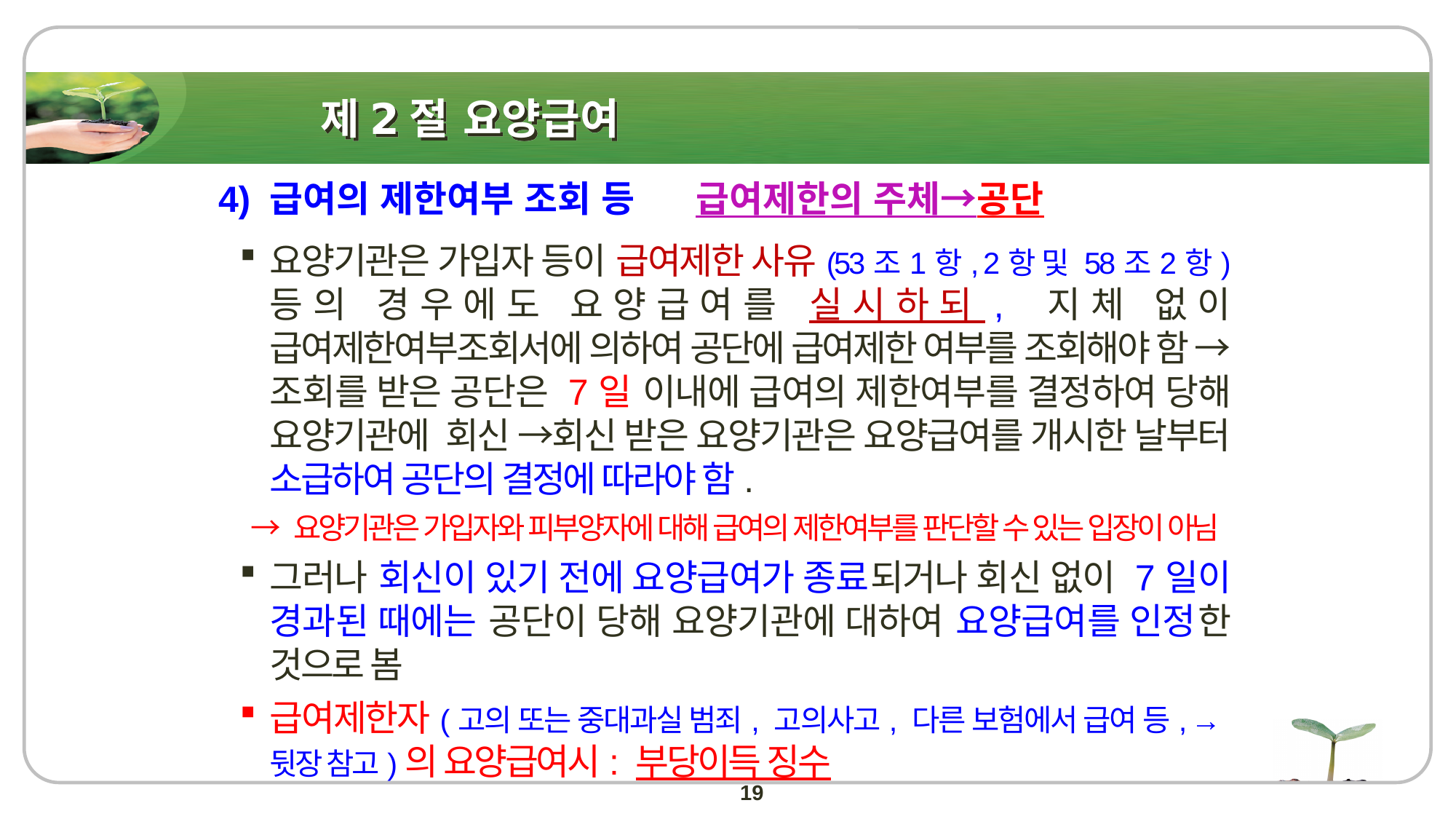

# 제2절 요양급여
4) 급여의 제한여부 조회 등      급여제한의 주체→공단
요양기관은 가입자 등이 급여제한 사유(53조1항, 2항 및 58조2항) 등의 경우에도 요양급여를 실시하되, 지체 없이 급여제한여부조회서에 의하여 공단에 급여제한 여부를 조회해야 함 →조회를 받은 공단은 7일 이내에 급여의 제한여부를 결정하여 당해 요양기관에  회신 →회신 받은 요양기관은 요양급여를 개시한 날부터 소급하여 공단의 결정에 따라야 함.
  → 요양기관은 가입자와 피부양자에 대해 급여의 제한여부를 판단할 수 있는 입장이 아님
그러나 회신이 있기 전에 요양급여가 종료되거나 회신 없이 7일이 경과된 때에는 공단이 당해 요양기관에 대하여 요양급여를 인정한 것으로 봄
급여제한자(고의 또는 중대과실 범죄, 고의사고, 다른 보험에서 급여 등, →뒷장 참고)의 요양급여시: 부당이득 징수
19